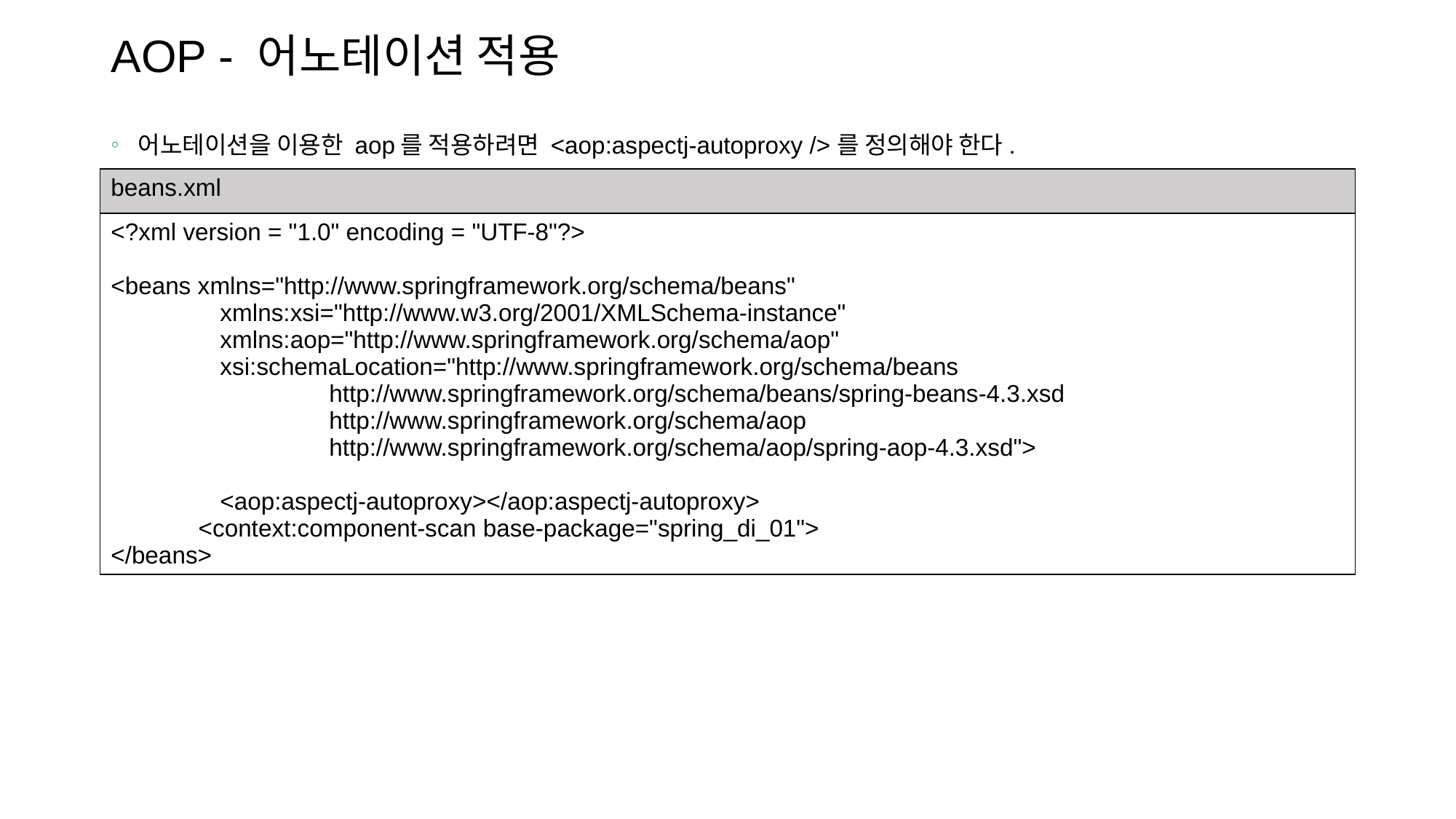

# AOP - 어노테이션 적용
어노테이션을 이용한 aop를 적용하려면 <aop:aspectj-autoproxy />를 정의해야 한다.
| beans.xml |
| --- |
| <?xml version = "1.0" encoding = "UTF-8"?> <beans xmlns="http://www.springframework.org/schema/beans" xmlns:xsi="http://www.w3.org/2001/XMLSchema-instance" xmlns:aop="http://www.springframework.org/schema/aop" xsi:schemaLocation="http://www.springframework.org/schema/beans http://www.springframework.org/schema/beans/spring-beans-4.3.xsd http://www.springframework.org/schema/aop http://www.springframework.org/schema/aop/spring-aop-4.3.xsd"> <aop:aspectj-autoproxy></aop:aspectj-autoproxy> <context:component-scan base-package="spring\_di\_01"> </beans> |